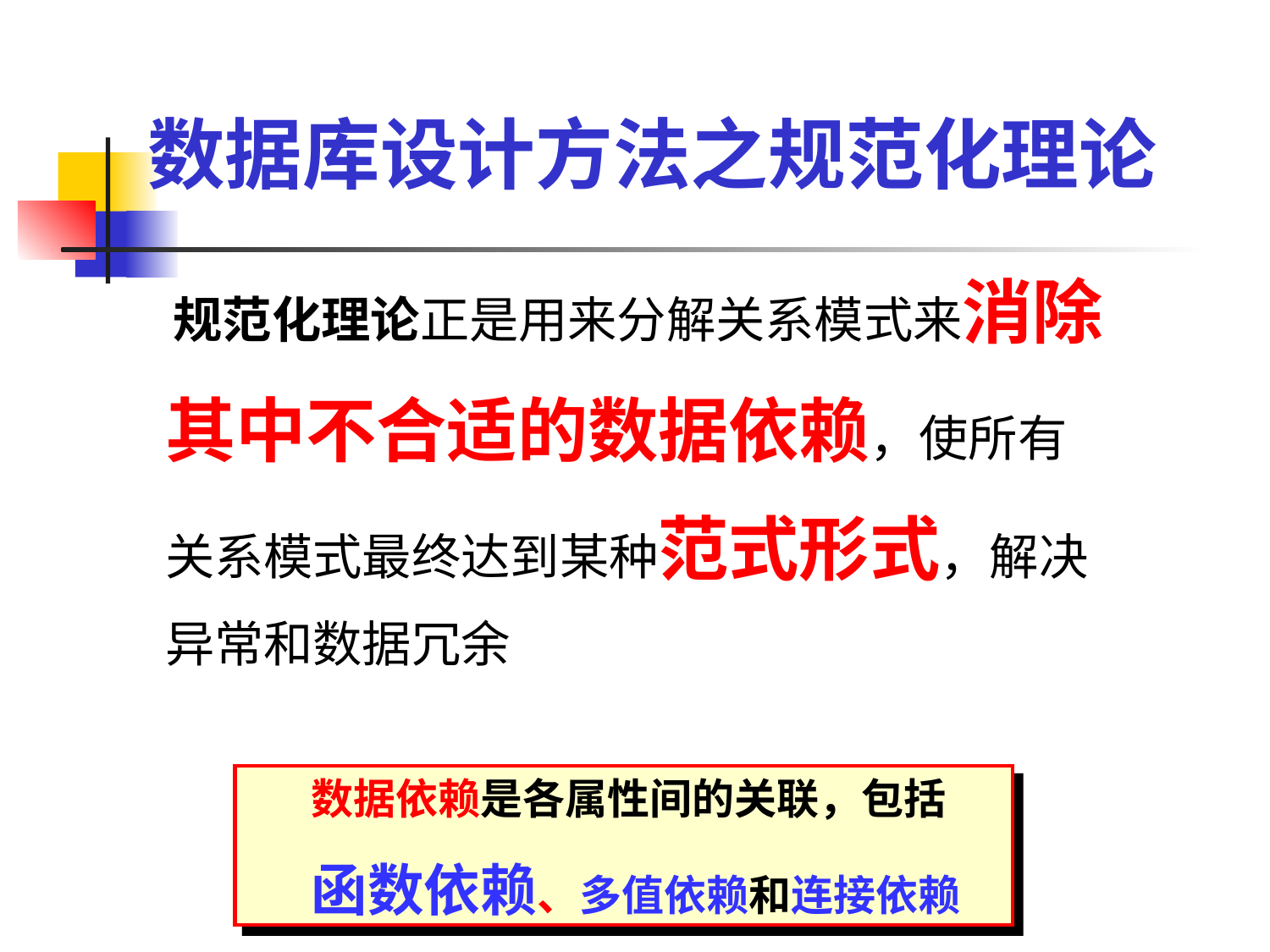

# 数据库设计方法之规范化理论

    规范化理论正是用来分解关系模式来消除其中不合适的数据依赖，使所有关系模式最终达到某种范式形式，解决异常和数据冗余
数据依赖是各属性间的关联，包括
函数依赖、多值依赖和连接依赖